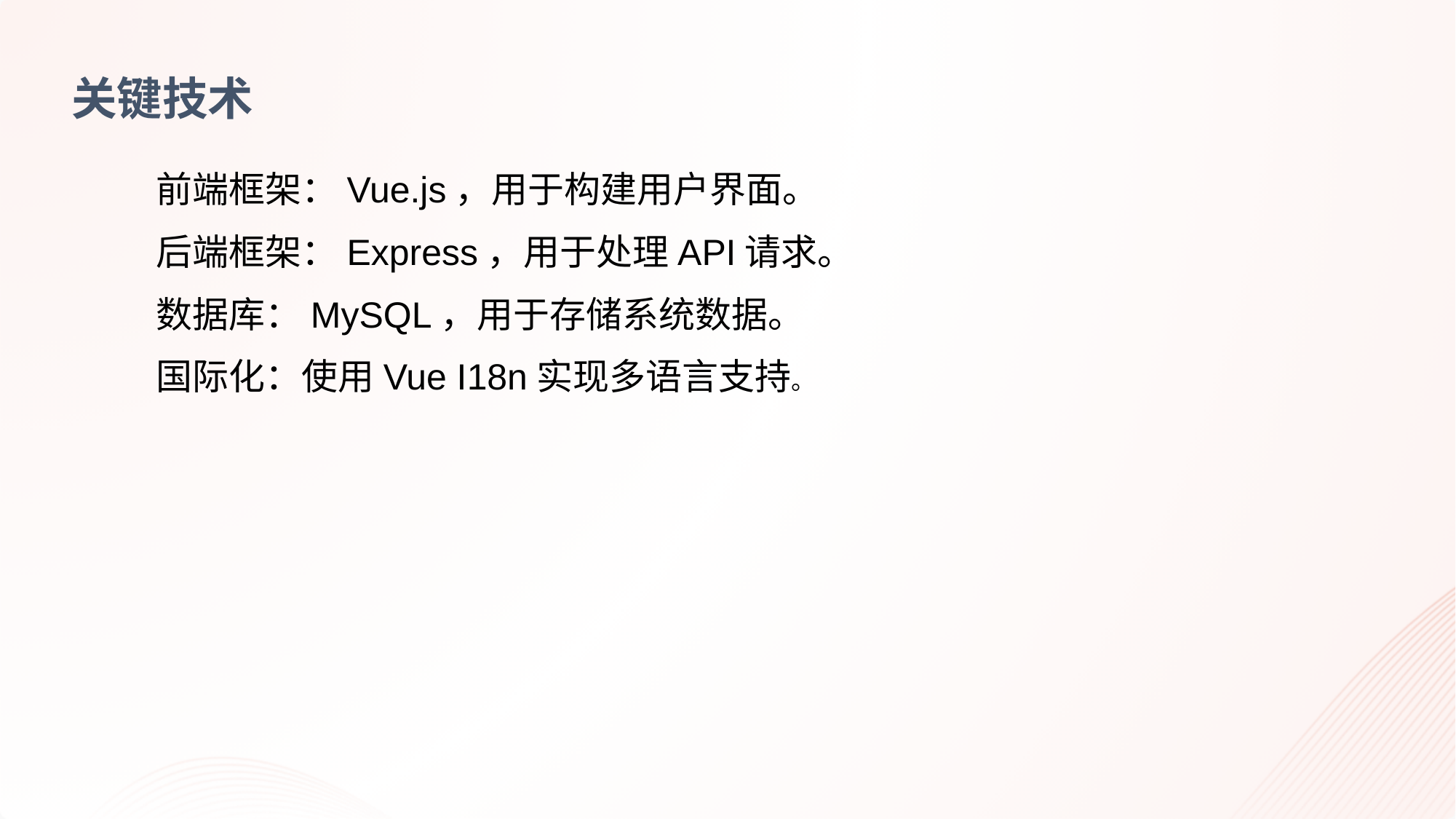

关键技术
前端框架：Vue.js，用于构建用户界面。
后端框架：Express，用于处理API请求。
数据库：MySQL，用于存储系统数据。
国际化：使用Vue I18n实现多语言支持。